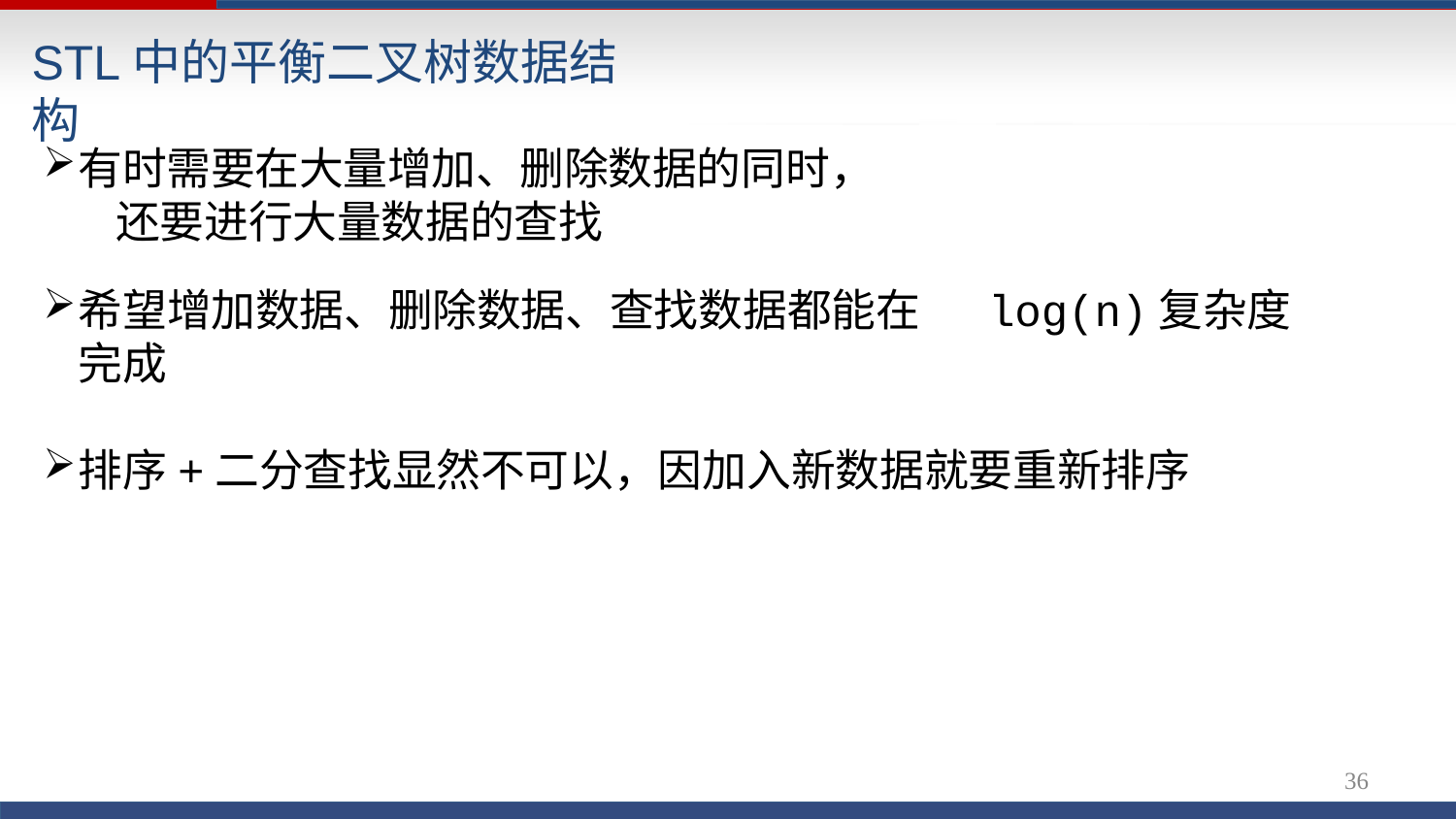

# STL中的平衡二叉树数据结构
有时需要在大量增加、删除数据的同时，
还要进行大量数据的查找

希望增加数据、删除数据、查找数据都能在	log(n)复杂度完成
排序+二分查找显然不可以，因加入新数据就要重新排序
36